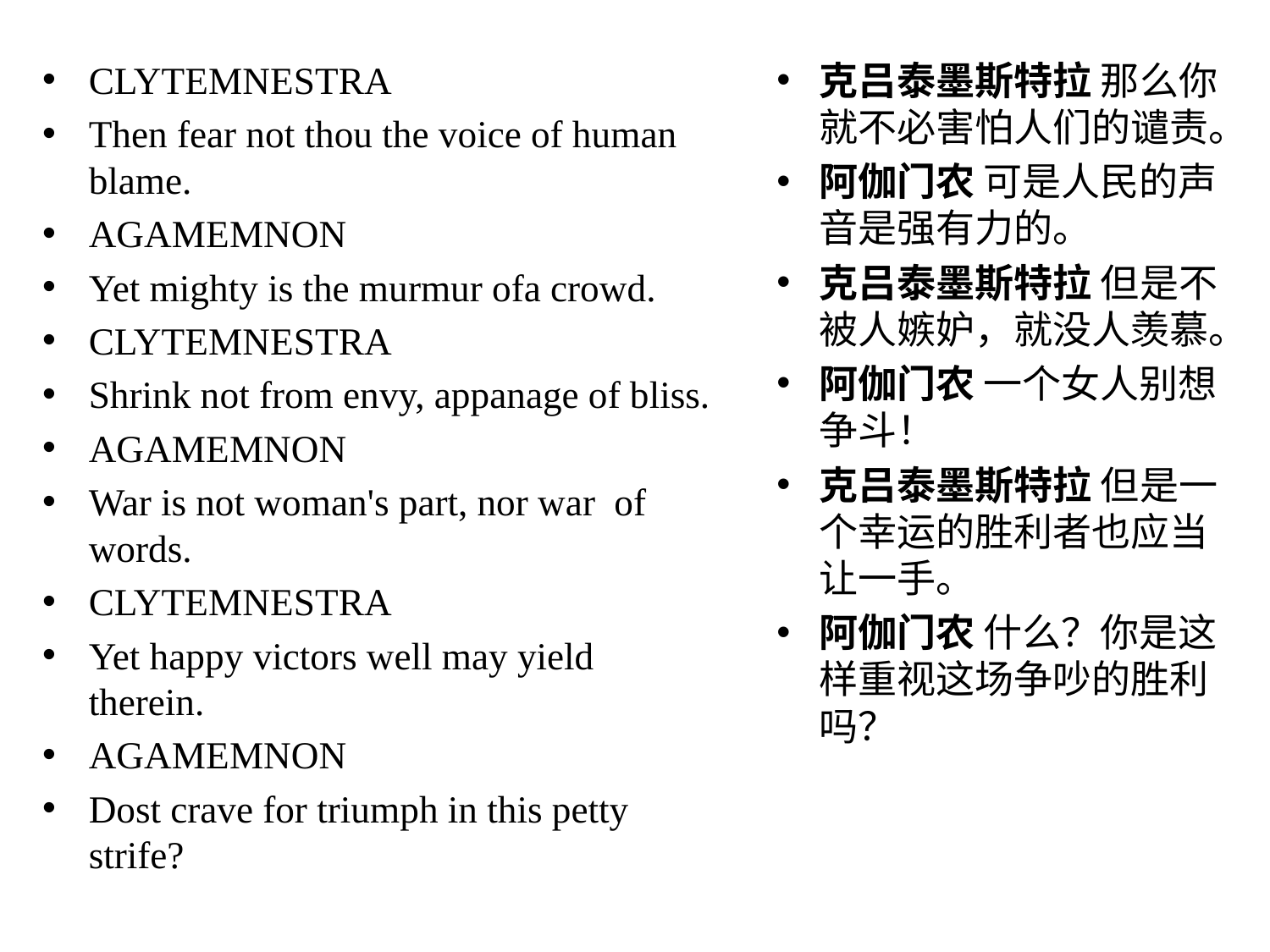

CLYTEMNESTRA
Then fear not thou the voice of human blame.
AGAMEMNON
Yet mighty is the murmur ofa crowd.
CLYTEMNESTRA
Shrink not from envy, appanage of bliss.
AGAMEMNON
War is not woman's part, nor war  of words.
CLYTEMNESTRA
Yet happy victors well may yield therein.
AGAMEMNON
Dost crave for triumph in this petty strife?
克吕泰墨斯特拉 那么你就不必害怕人们的谴责。
阿伽门农 可是人民的声音是强有力的。
克吕泰墨斯特拉 但是不被人嫉妒，就没人羡慕。
阿伽门农 一个女人别想争斗！
克吕泰墨斯特拉 但是一个幸运的胜利者也应当让一手。
阿伽门农 什么？你是这样重视这场争吵的胜利吗？